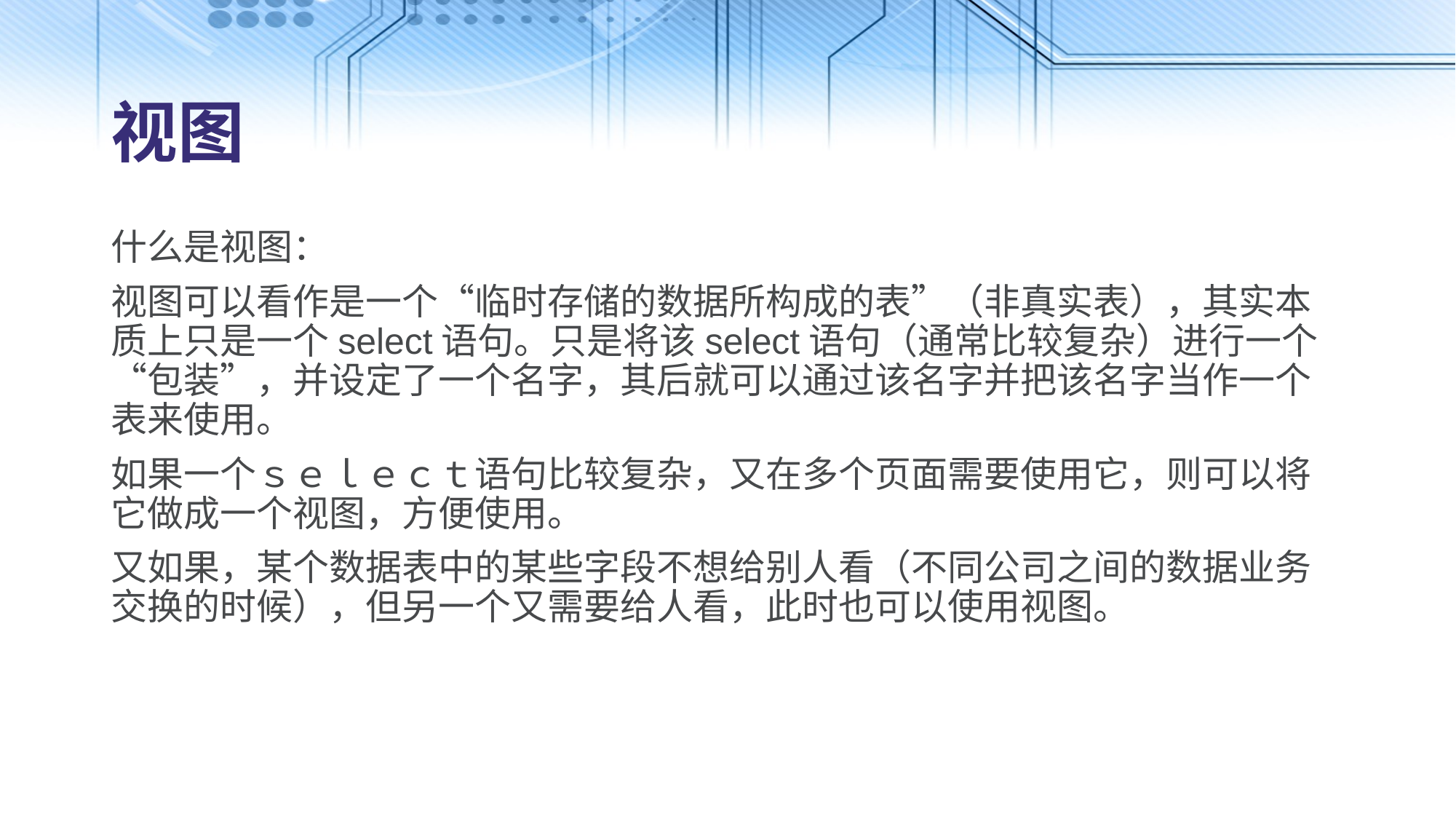

# 视图
什么是视图：
视图可以看作是一个“临时存储的数据所构成的表”（非真实表），其实本质上只是一个select语句。只是将该select语句（通常比较复杂）进行一个“包装”，并设定了一个名字，其后就可以通过该名字并把该名字当作一个表来使用。
如果一个ｓｅｌｅｃｔ语句比较复杂，又在多个页面需要使用它，则可以将它做成一个视图，方便使用。
又如果，某个数据表中的某些字段不想给别人看（不同公司之间的数据业务交换的时候），但另一个又需要给人看，此时也可以使用视图。